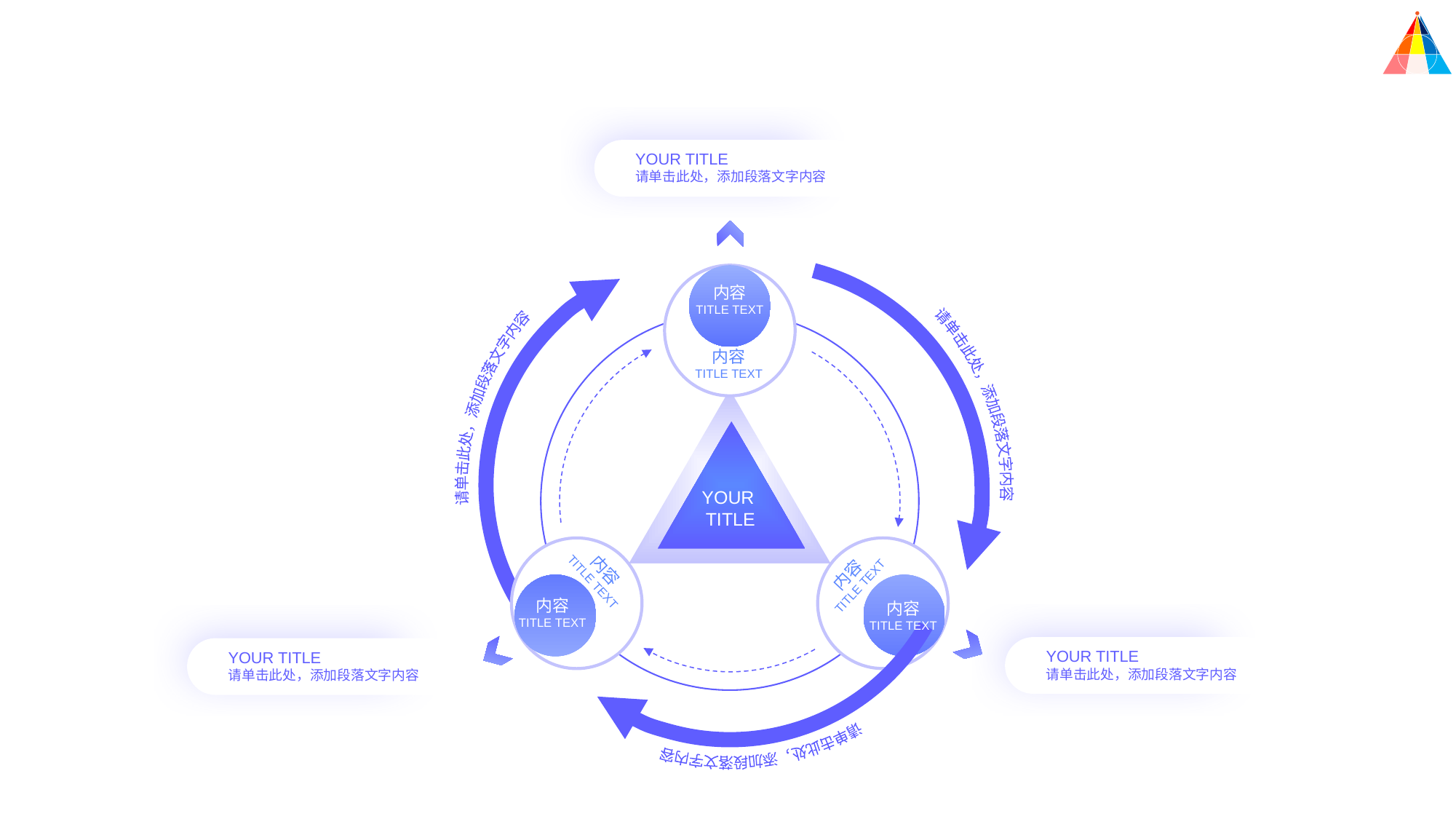

YOUR TITLE
请单击此处，添加段落文字内容

请单击此处，添加段落文字内容
请单击此处，添加段落文字内容
请单击此处，添加段落文字内容

内容
TITLE TEXT

内容
TITLE TEXT

YOUR
TITLE

内容
TITLE TEXT
内容
TITLE TEXT
内容
TITLE TEXT
内容
TITLE TEXT

YOUR TITLE
请单击此处，添加段落文字内容
YOUR TITLE
请单击此处，添加段落文字内容